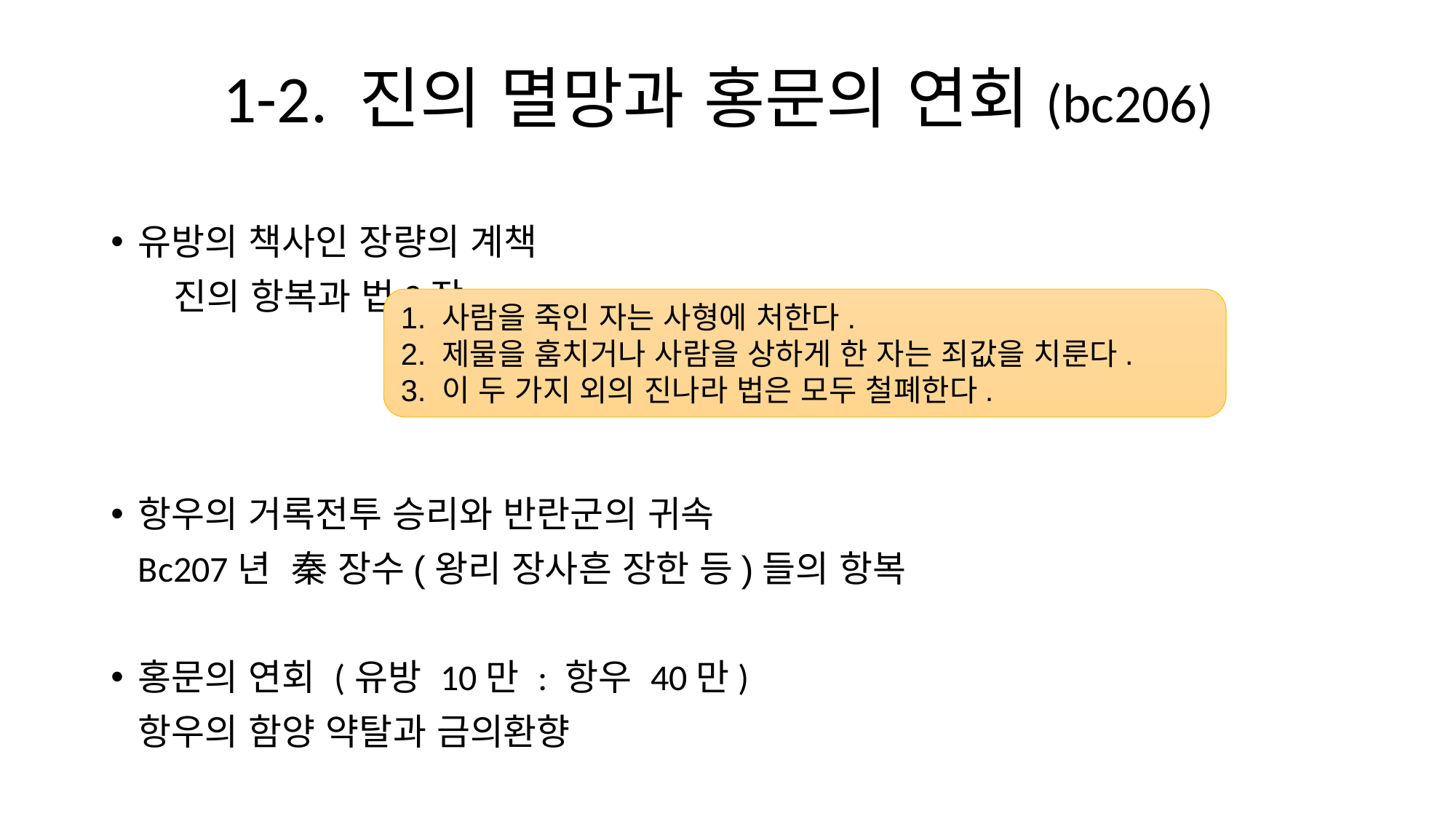

# 1-2. 진의 멸망과 홍문의 연회(bc206)
유방의 책사인 장량의 계책
    진의 항복과 법3장

항우의 거록전투 승리와 반란군의 귀속
	Bc207년  秦 장수(왕리 장사흔 장한 등)들의 항복

홍문의 연회 (유방 10만 : 항우 40만)
	항우의 함양 약탈과 금의환향
사람을 죽인 자는 사형에 처한다.
제물을 훔치거나 사람을 상하게 한 자는 죄값을 치룬다.
이 두 가지 외의 진나라 법은 모두 철폐한다.